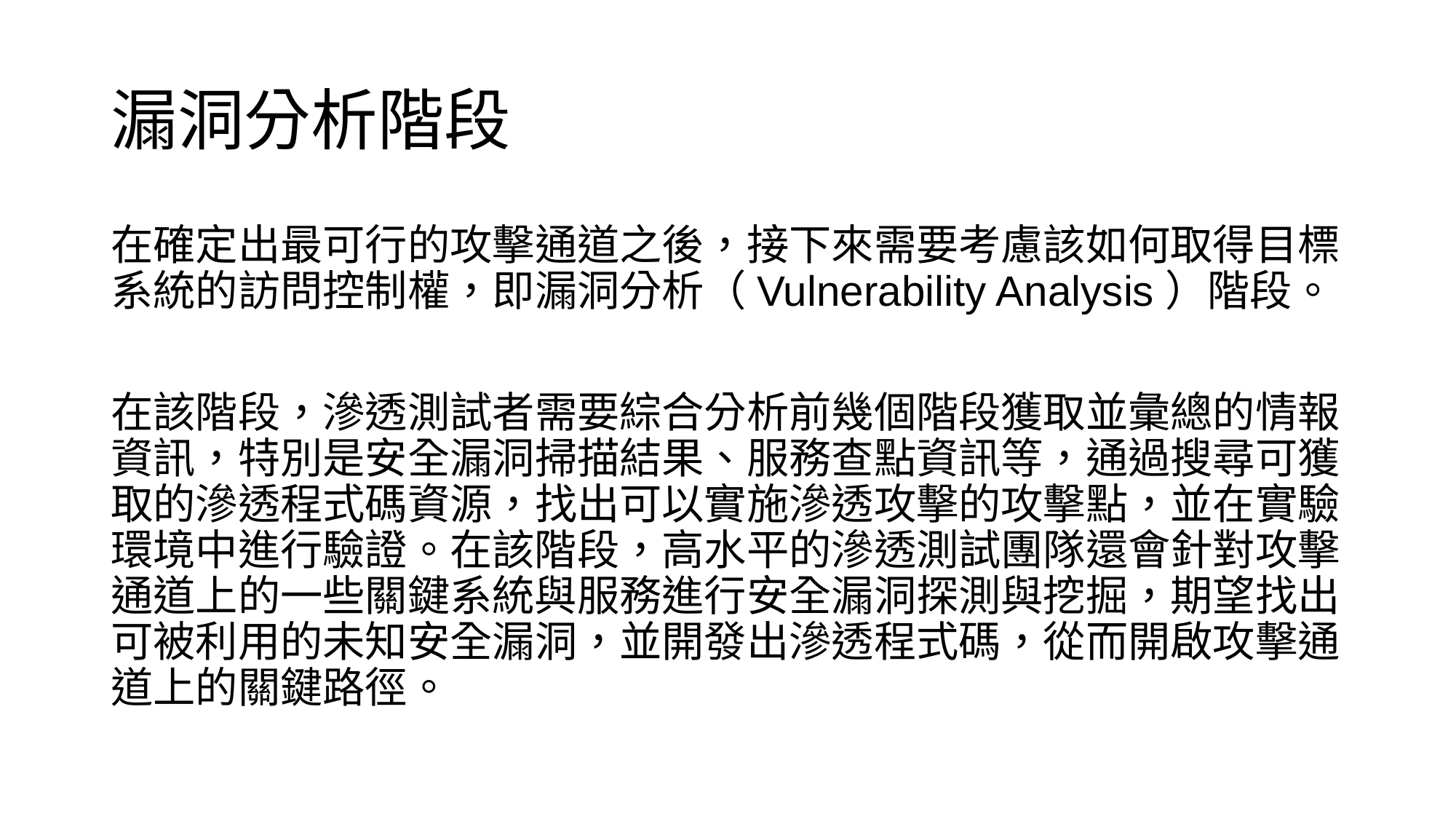

# 漏洞分析階段
在確定出最可行的攻擊通道之後，接下來需要考慮該如何取得目標系統的訪問控制權，即漏洞分析（Vulnerability Analysis）階段。

在該階段，滲透測試者需要綜合分析前幾個階段獲取並彙總的情報資訊，特別是安全漏洞掃描結果、服務查點資訊等，通過搜尋可獲取的滲透程式碼資源，找出可以實施滲透攻擊的攻擊點，並在實驗環境中進行驗證。在該階段，高水平的滲透測試團隊還會針對攻擊通道上的一些關鍵系統與服務進行安全漏洞探測與挖掘，期望找出可被利用的未知安全漏洞，並開發出滲透程式碼，從而開啟攻擊通道上的關鍵路徑。